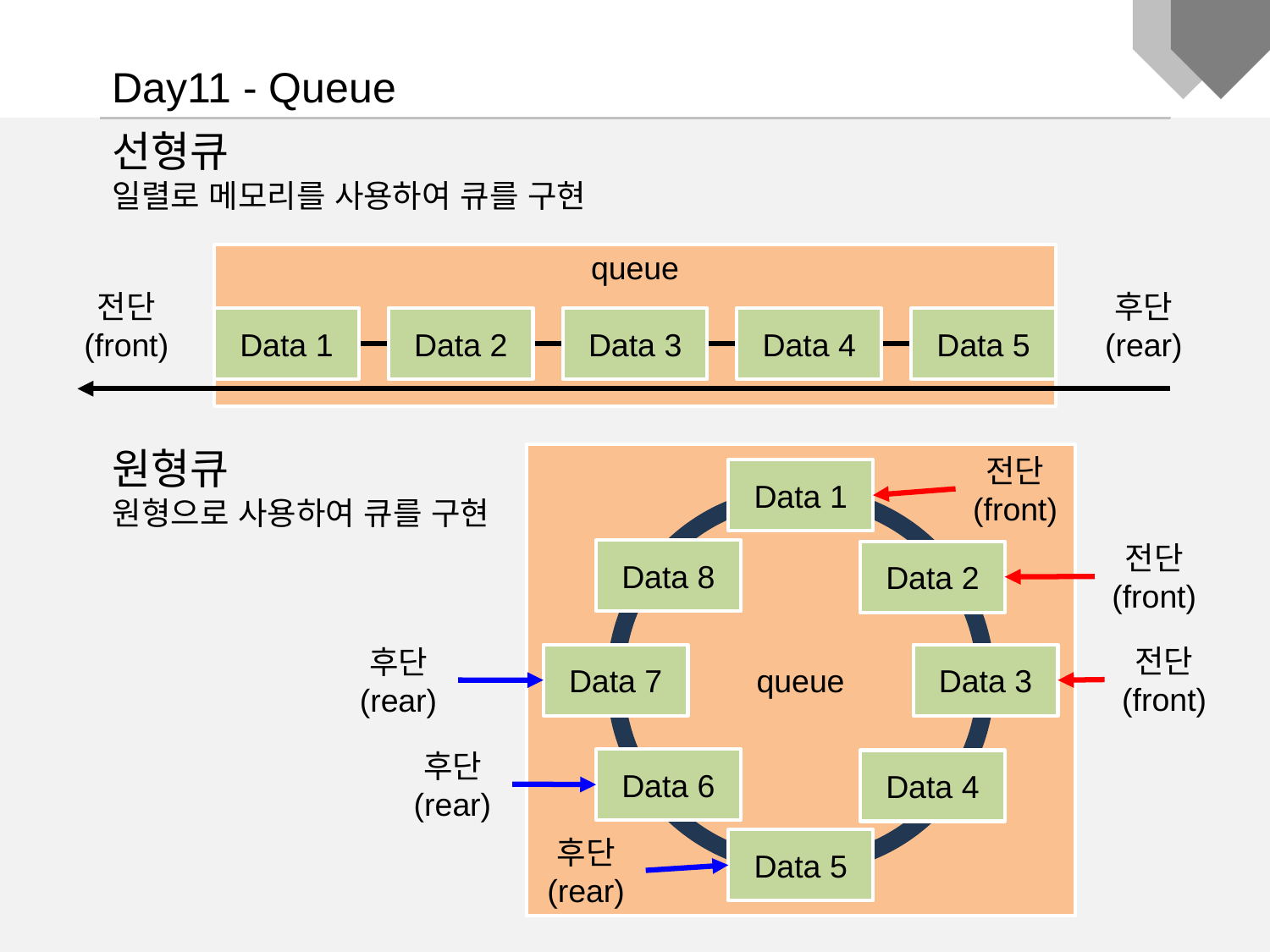

Day11 - Queue
선형큐
일렬로 메모리를 사용하여 큐를 구현

원형큐
원형으로 사용하여 큐를 구현
queue

Data 1
Data 2
Data 3
Data 4
Data 5
전단
(front)
후단
(rear)
queue
전단
(front)
Data 1

전단
(front)
Data 8
Data 2
전단
(front)
후단
(rear)
Data 7
Data 3
후단
(rear)
Data 6
Data 4
후단
(rear)
Data 5